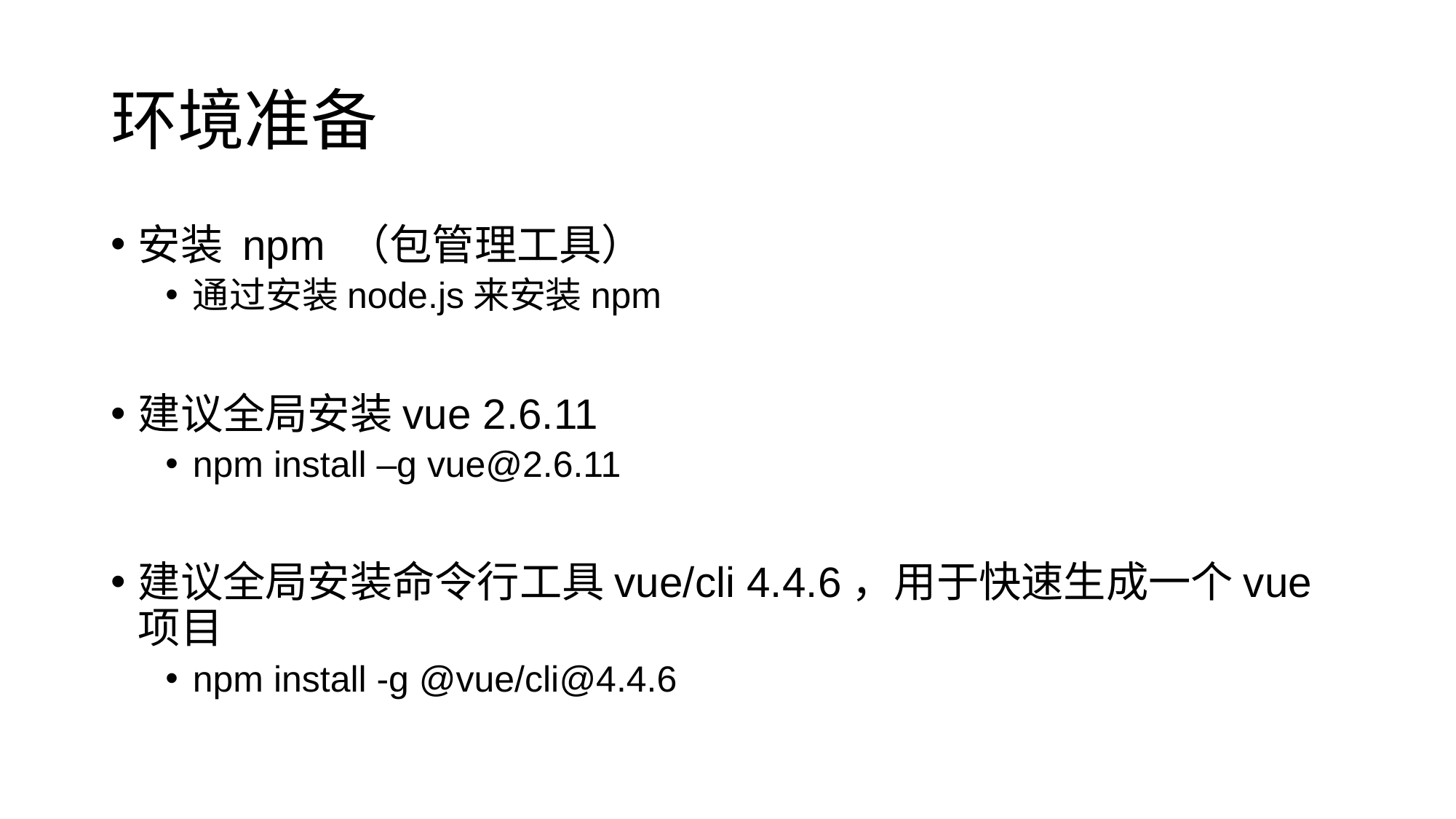

# 环境准备
安装 npm （包管理工具）
通过安装node.js来安装npm

建议全局安装vue 2.6.11
npm install –g vue@2.6.11

建议全局安装命令行工具vue/cli 4.4.6，用于快速生成一个vue项目
npm install -g @vue/cli@4.4.6